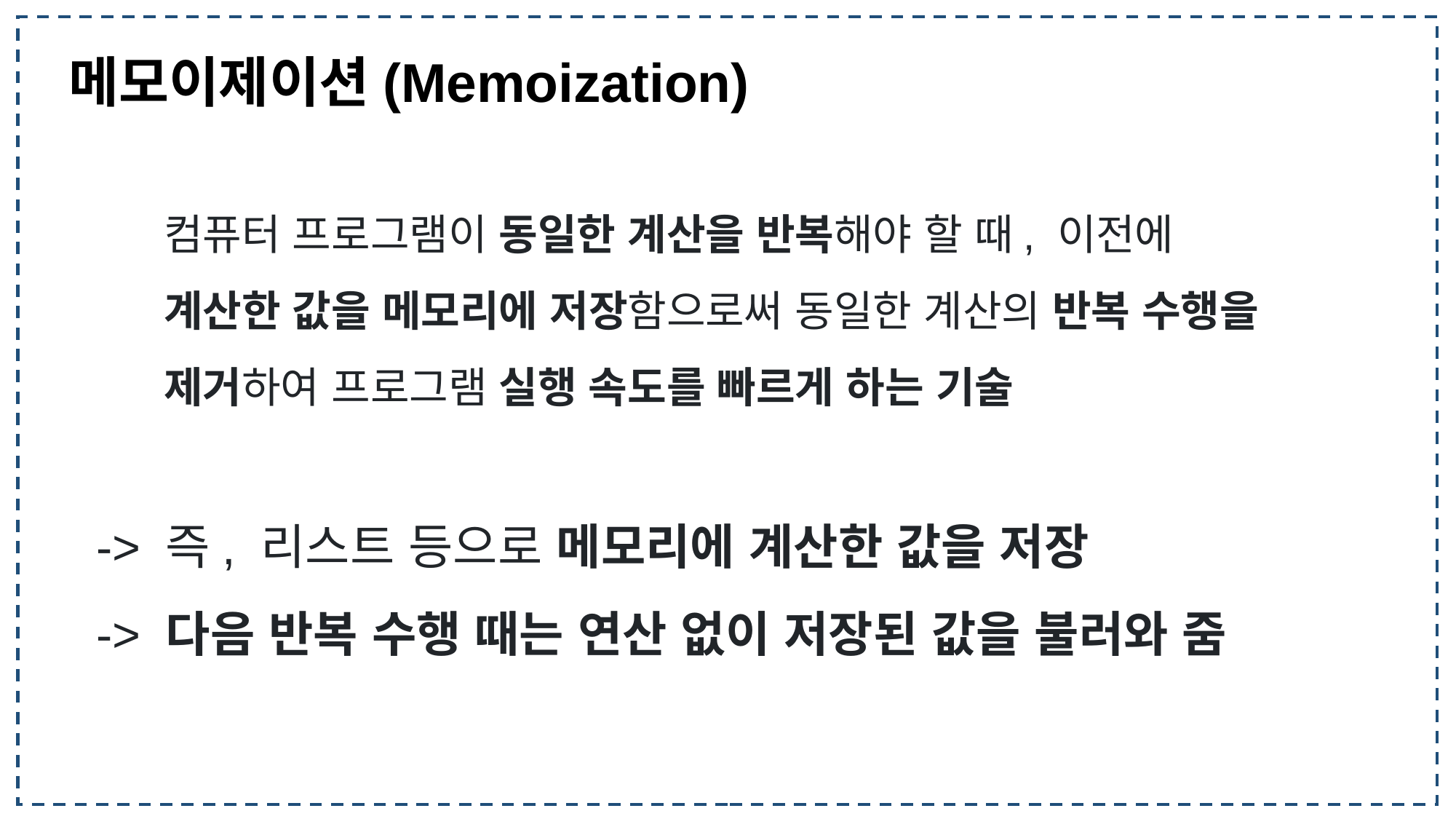

메모이제이션(Memoization)
컴퓨터 프로그램이 동일한 계산을 반복해야 할 때, 이전에 계산한 값을 메모리에 저장함으로써 동일한 계산의 반복 수행을 제거하여 프로그램 실행 속도를 빠르게 하는 기술
-> 즉, 리스트 등으로 메모리에 계산한 값을 저장
-> 다음 반복 수행 때는 연산 없이 저장된 값을 불러와 줌